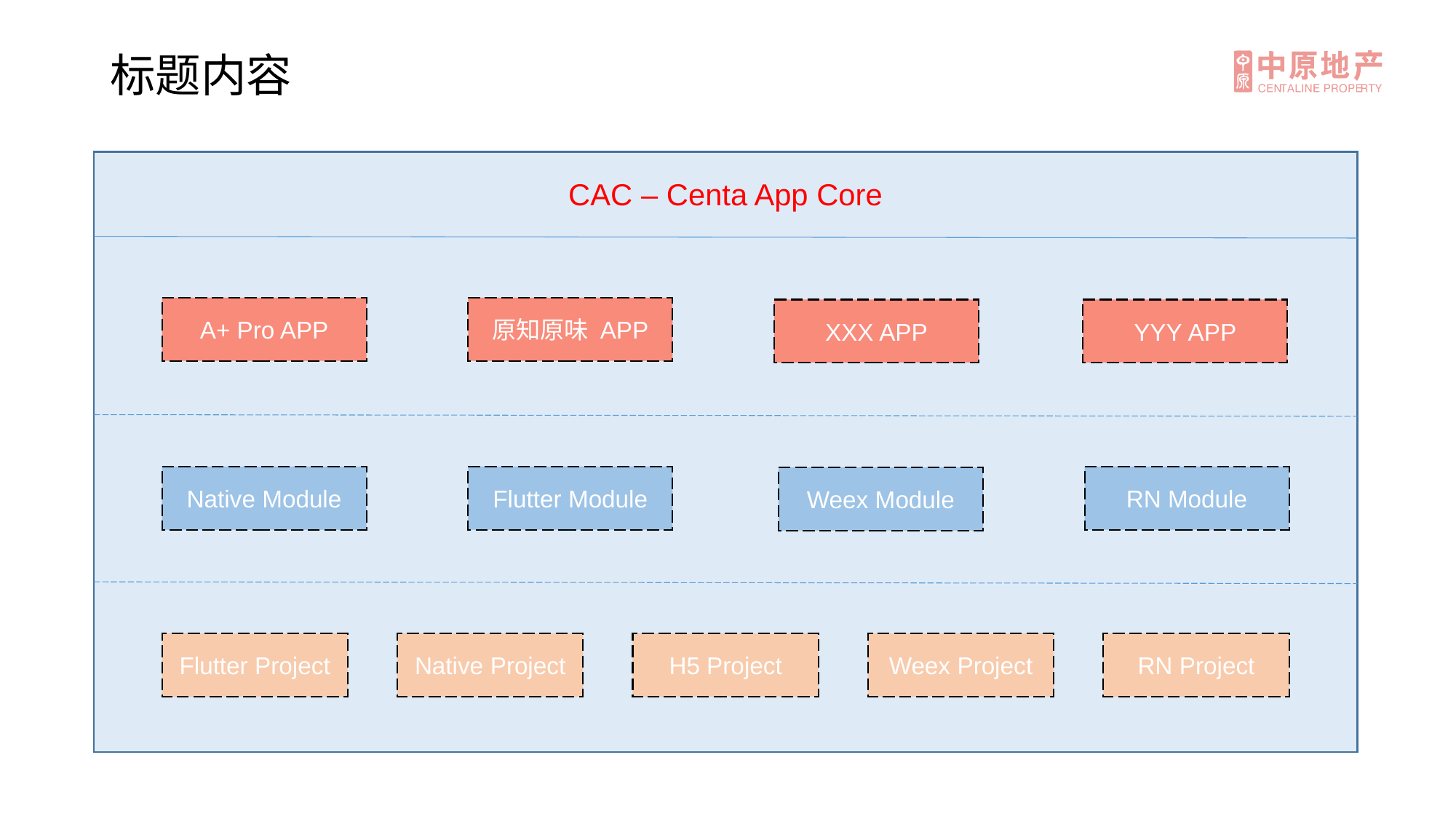

标题内容

CAC – Centa App Core
A+ Pro APP
原知原味 APP
XXX APP
YYY APP
Native Module
Flutter Module
RN Module
Weex Module
Flutter Project
Native Project
H5 Project
Weex Project
RN Project